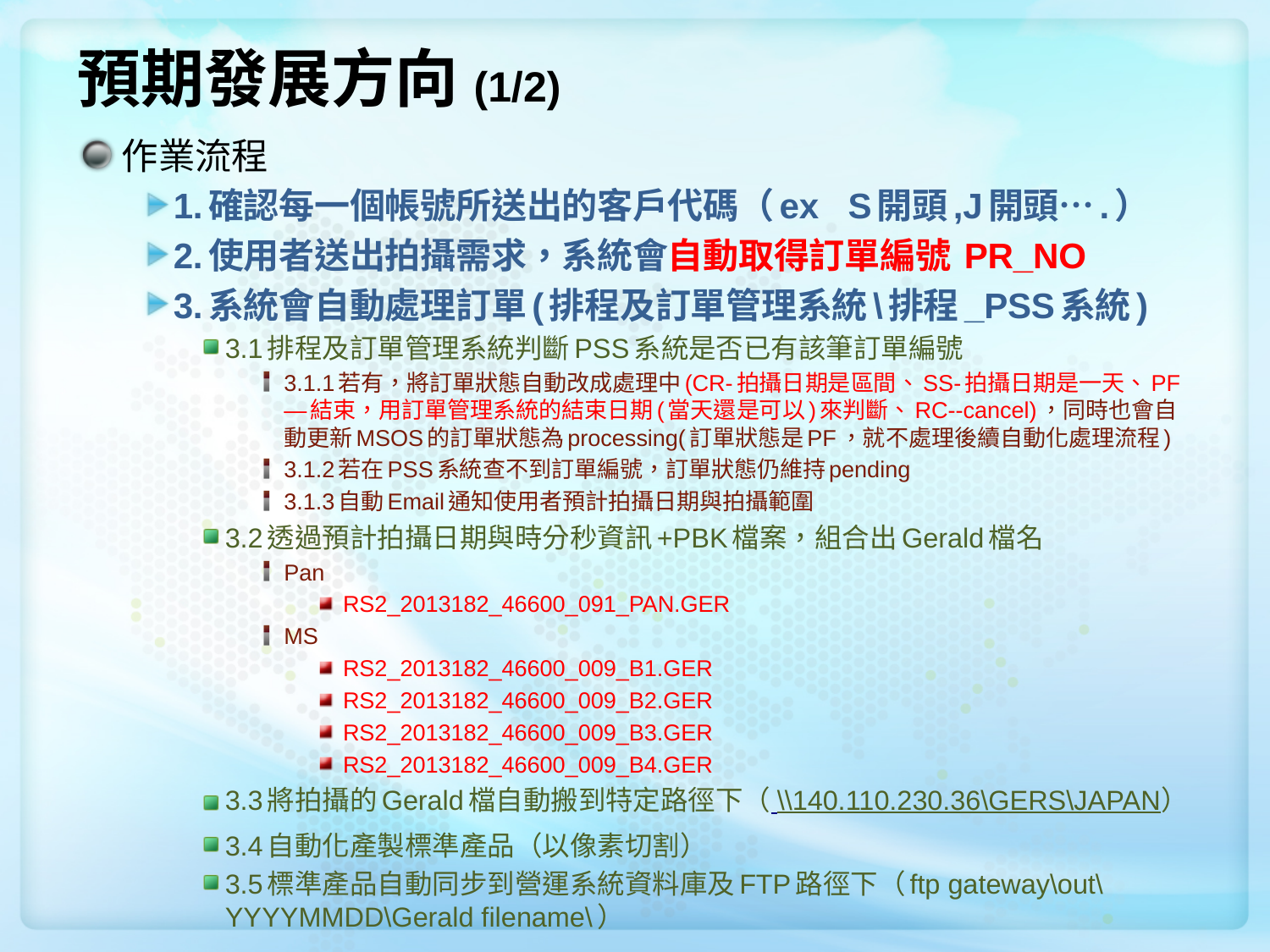

# 預期發展方向(1/2)
作業流程
1.確認每一個帳號所送出的客戶代碼（ex   S開頭,J開頭….）
2.使用者送出拍攝需求，系統會自動取得訂單編號 PR_NO
3.系統會自動處理訂單(排程及訂單管理系統\排程_PSS系統)
3.1排程及訂單管理系統判斷PSS系統是否已有該筆訂單編號
3.1.1若有，將訂單狀態自動改成處理中(CR-拍攝日期是區間、SS-拍攝日期是一天、PF—結束，用訂單管理系統的結束日期(當天還是可以)來判斷、RC--cancel)，同時也會自動更新MSOS的訂單狀態為processing(訂單狀態是PF，就不處理後續自動化處理流程)
3.1.2若在PSS系統查不到訂單編號，訂單狀態仍維持pending
3.1.3自動Email通知使用者預計拍攝日期與拍攝範圍
3.2透過預計拍攝日期與時分秒資訊+PBK檔案，組合出Gerald檔名
Pan
RS2_2013182_46600_091_PAN.GER
MS
RS2_2013182_46600_009_B1.GER
RS2_2013182_46600_009_B2.GER
RS2_2013182_46600_009_B3.GER
RS2_2013182_46600_009_B4.GER
3.3將拍攝的Gerald檔自動搬到特定路徑下（ \\140.110.230.36\GERS\JAPAN）
3.4自動化產製標準產品（以像素切割）
3.5標準產品自動同步到營運系統資料庫及FTP路徑下（ftp gateway\out\YYYYMMDD\Gerald filename\）